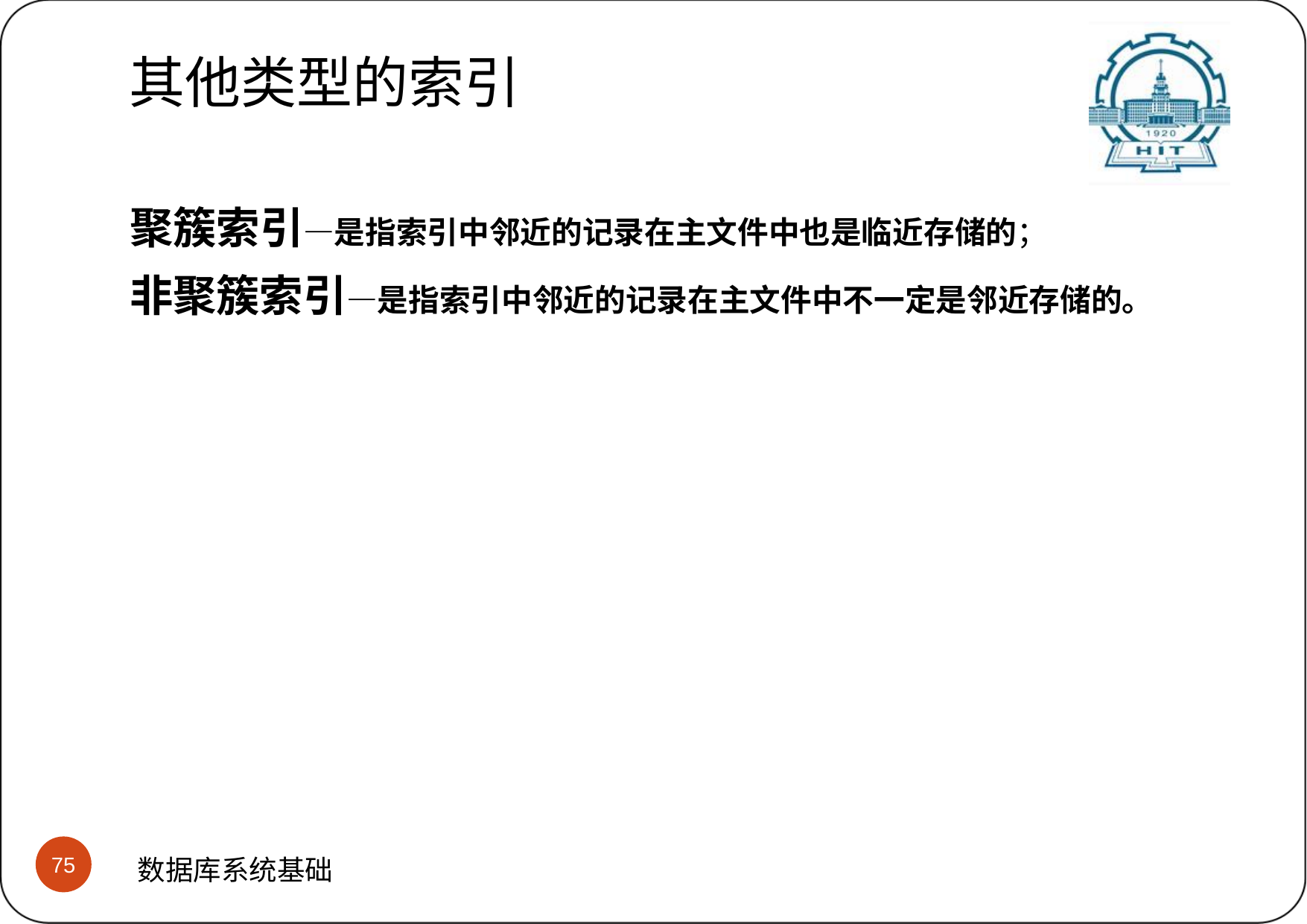

# 其他类型的索引
(1)聚簇索引和非聚簇索引
其他类型的索引
聚簇索引—是指索引中邻近的记录在主文件中也是临近存储的；
非聚簇索引—是指索引中邻近的记录在主文件中不一定是邻近存储的。